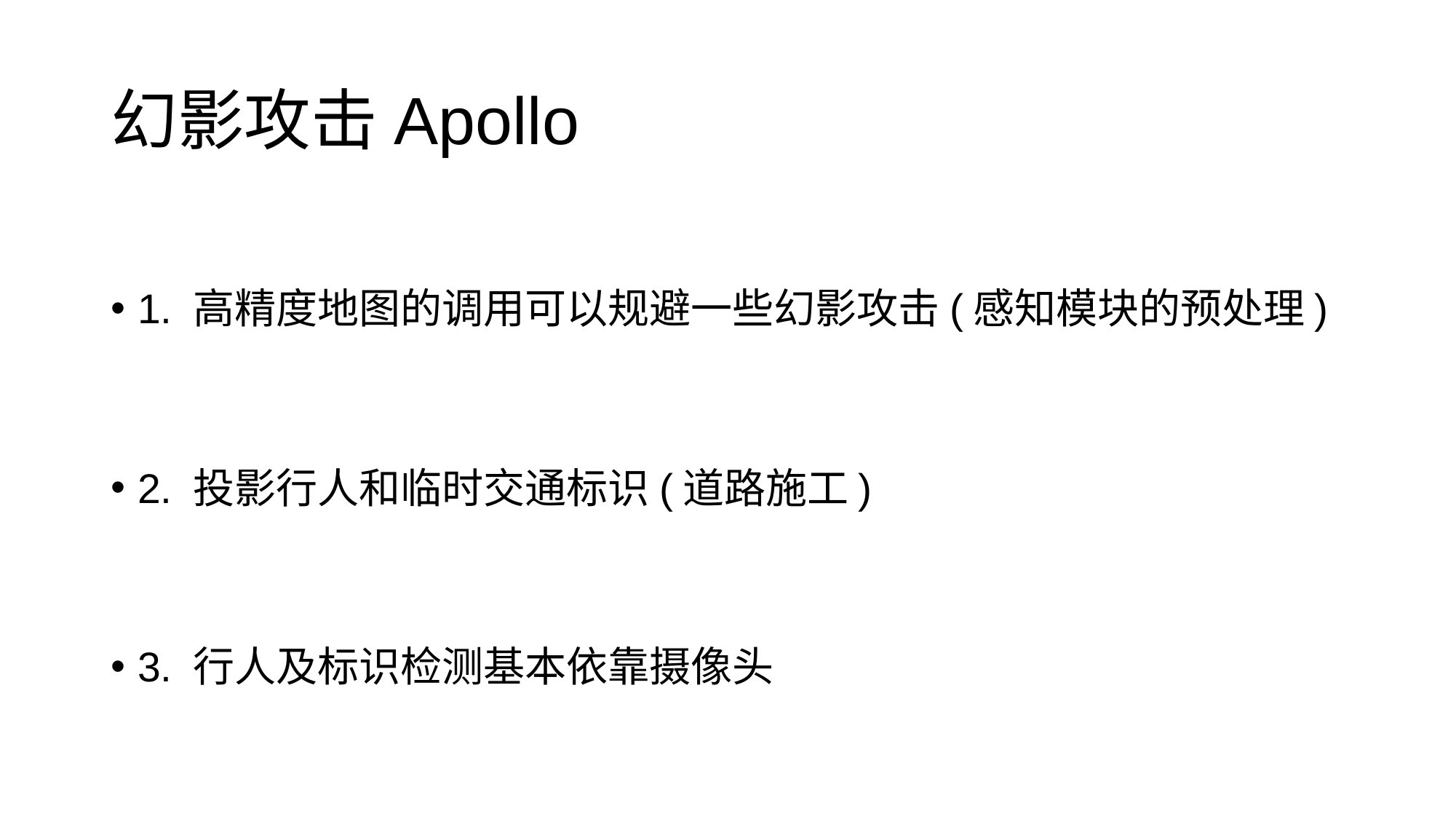

# 幻影攻击Apollo

1. 高精度地图的调用可以规避一些幻影攻击(感知模块的预处理)

2. 投影行人和临时交通标识(道路施工)

3. 行人及标识检测基本依靠摄像头